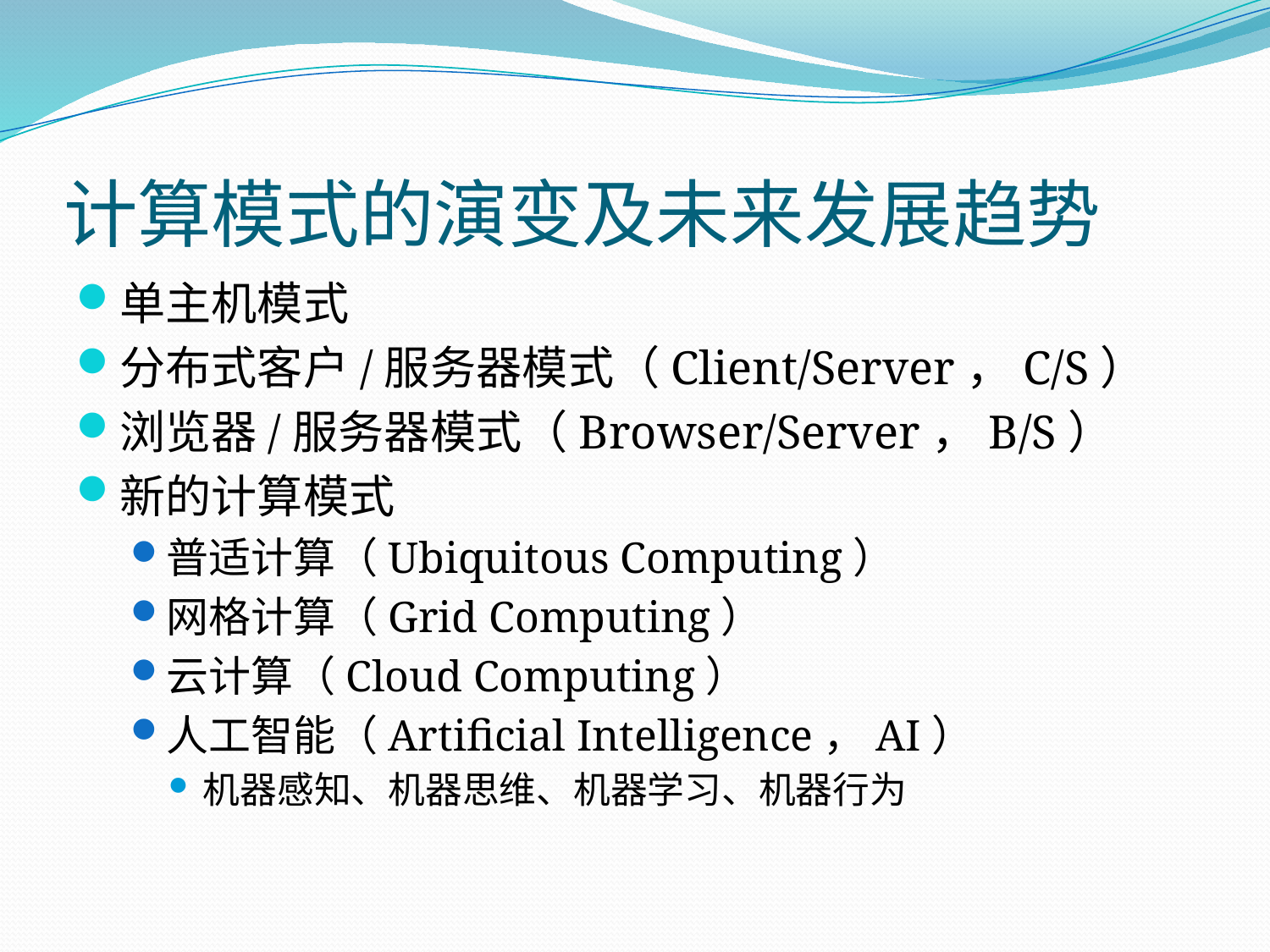

# 计算模式的演变及未来发展趋势
单主机模式
分布式客户/服务器模式（Client/Server，C/S）
浏览器/服务器模式（Browser/Server，B/S）
新的计算模式
普适计算（Ubiquitous Computing）
网格计算（Grid Computing）
云计算（Cloud Computing）
人工智能（Artificial Intelligence，AI）
机器感知、机器思维、机器学习、机器行为